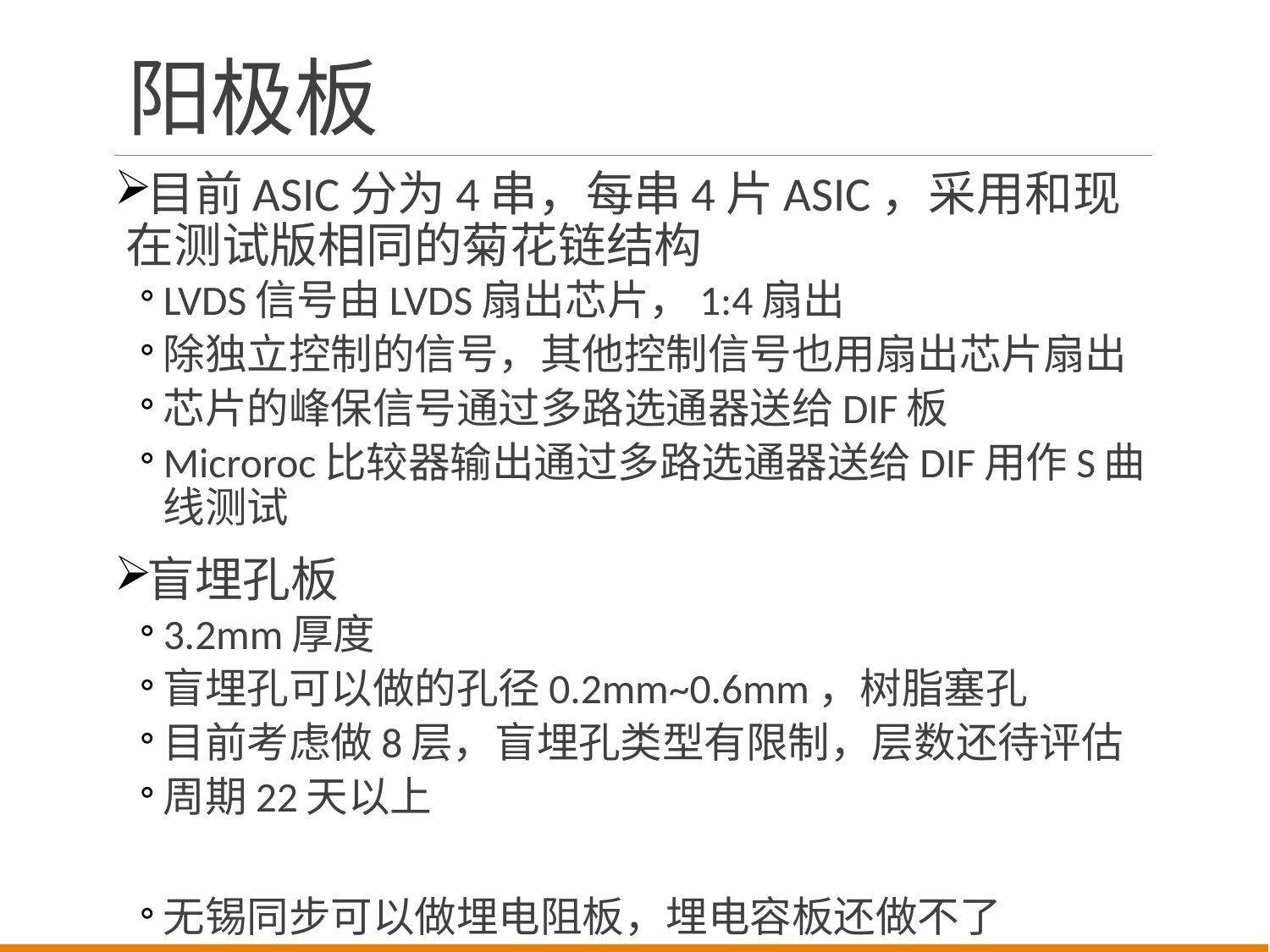

# 阳极板
目前ASIC分为4串，每串4片ASIC，采用和现在测试版相同的菊花链结构
LVDS信号由LVDS扇出芯片，1:4扇出
除独立控制的信号，其他控制信号也用扇出芯片扇出
芯片的峰保信号通过多路选通器送给DIF板
Microroc比较器输出通过多路选通器送给DIF用作S曲线测试
盲埋孔板
3.2mm厚度
盲埋孔可以做的孔径0.2mm~0.6mm，树脂塞孔
目前考虑做8层，盲埋孔类型有限制，层数还待评估
周期22天以上

无锡同步可以做埋电阻板，埋电容板还做不了